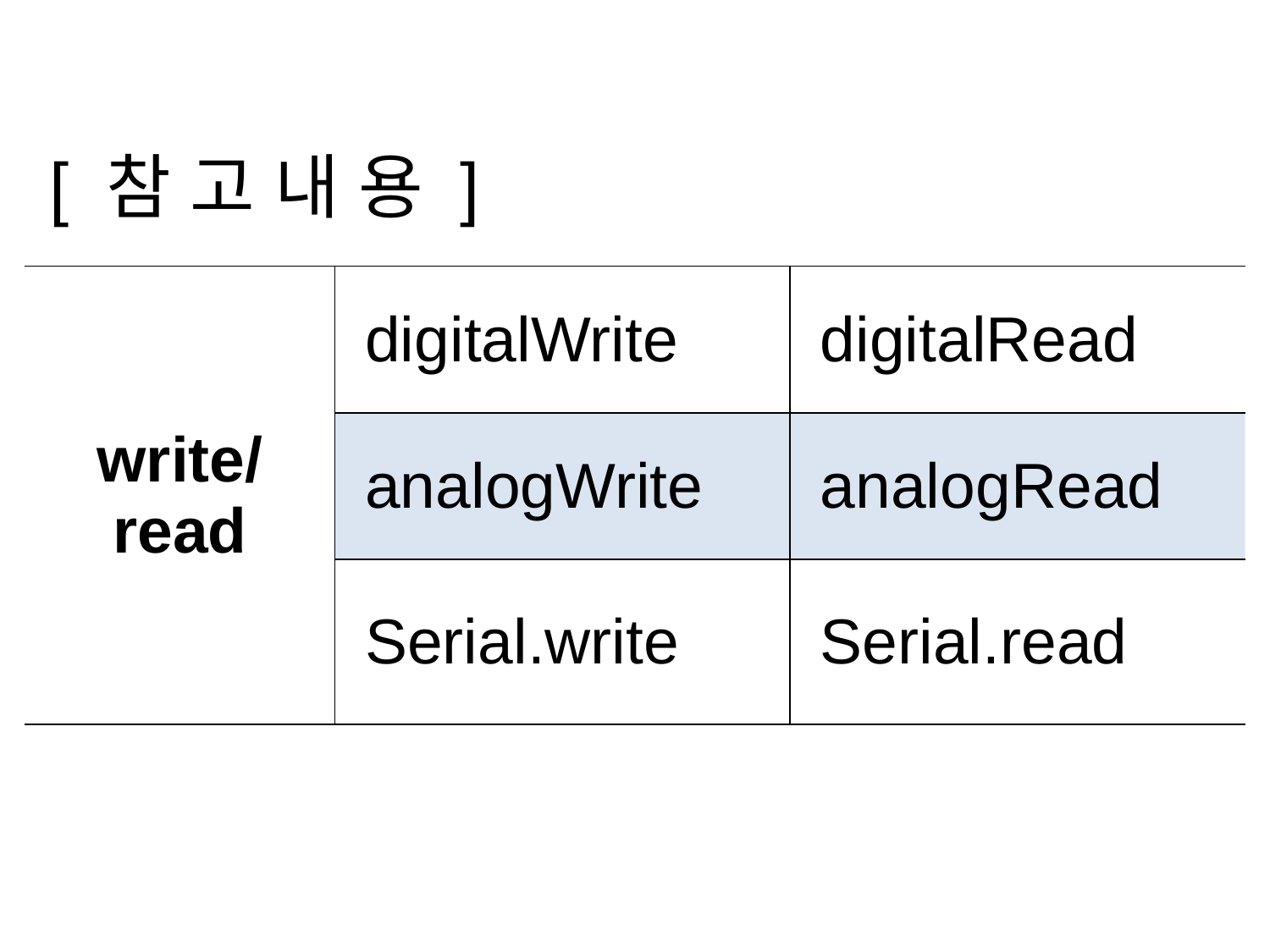

[ 참 고 내 용 ]
| write/ read | digitalWrite | digitalRead |
| --- | --- | --- |
|  | analogWrite | analogRead |
|  | Serial.write | Serial.read |